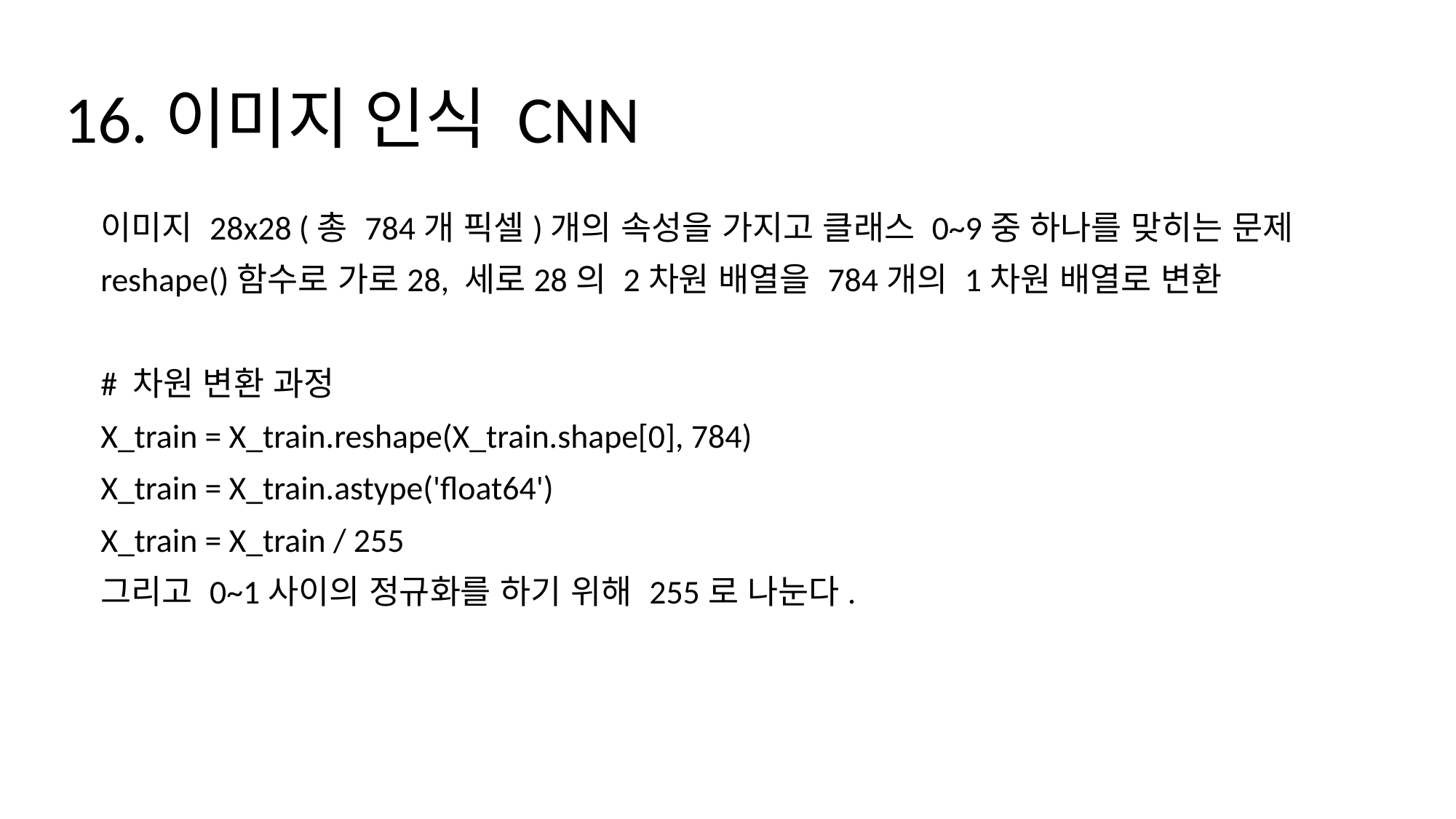

# 16.이미지 인식 CNN
이미지 28x28 (총 784개 픽셀)개의 속성을 가지고 클래스 0~9중 하나를 맞히는 문제
reshape()함수로 가로28, 세로28의 2차원 배열을 784개의 1차원 배열로 변환

# 차원 변환 과정
X_train = X_train.reshape(X_train.shape[0], 784)
X_train = X_train.astype('float64')
X_train = X_train / 255
그리고 0~1사이의 정규화를 하기 위해 255로 나눈다.